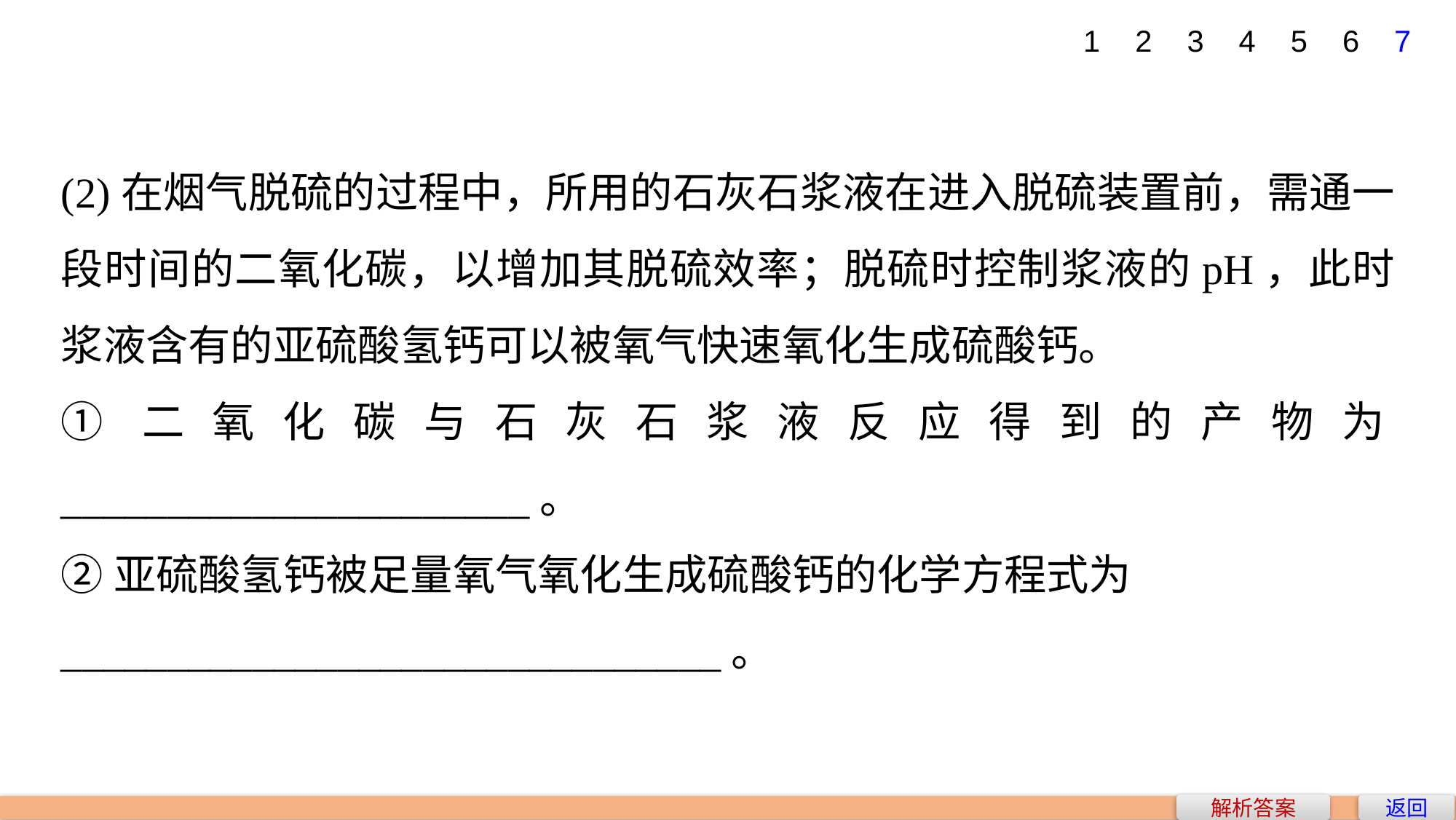

1
2
3
4
5
6
7
(2)在烟气脱硫的过程中，所用的石灰石浆液在进入脱硫装置前，需通一段时间的二氧化碳，以增加其脱硫效率；脱硫时控制浆液的pH，此时浆液含有的亚硫酸氢钙可以被氧气快速氧化生成硫酸钙。
①二氧化碳与石灰石浆液反应得到的产物为______________________。
②亚硫酸氢钙被足量氧气氧化生成硫酸钙的化学方程式为
_______________________________。
解析答案
返回